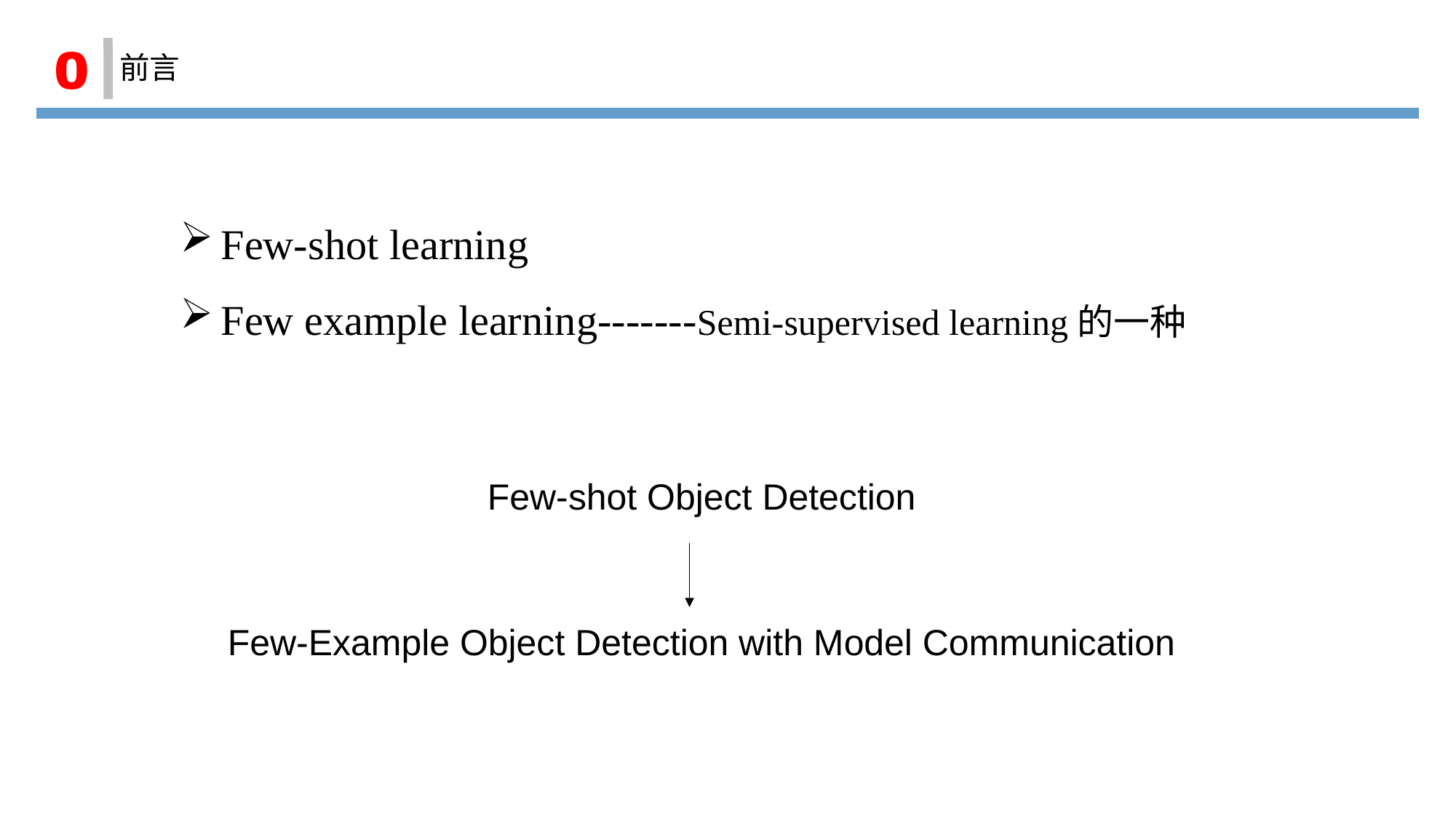

0

前言
Few-shot learning
Few example learning-------Semi-supervised learning的一种

Few-shot Object Detection
Few-Example Object Detection with Model Communication